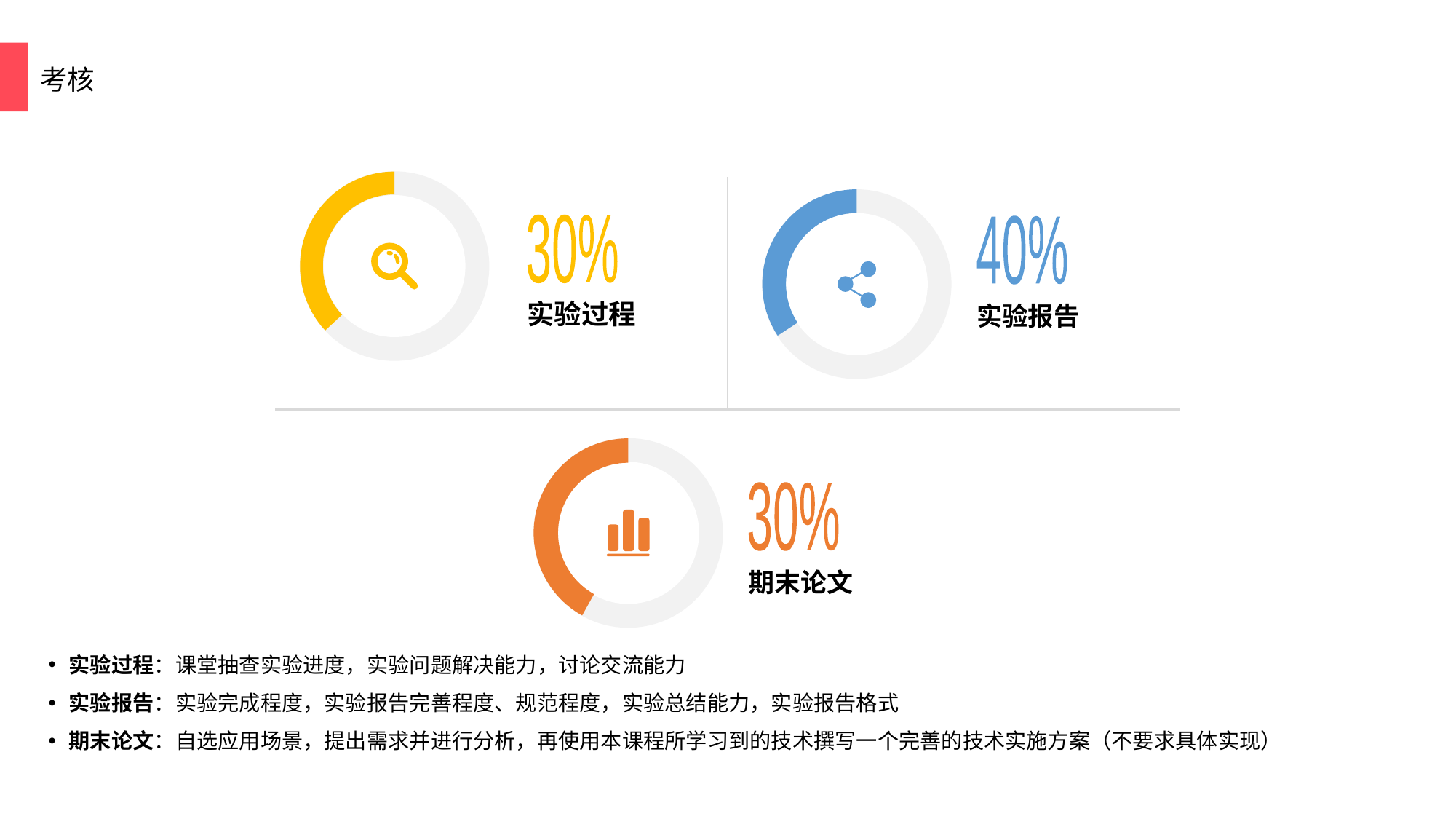

考核

40%

实验报告

30%

期末论文

30%

实验过程
实验过程：课堂抽查实验进度，实验问题解决能力，讨论交流能力
实验报告：实验完成程度，实验报告完善程度、规范程度，实验总结能力，实验报告格式
期末论文：自选应用场景，提出需求并进行分析，再使用本课程所学习到的技术撰写一个完善的技术实施方案（不要求具体实现）